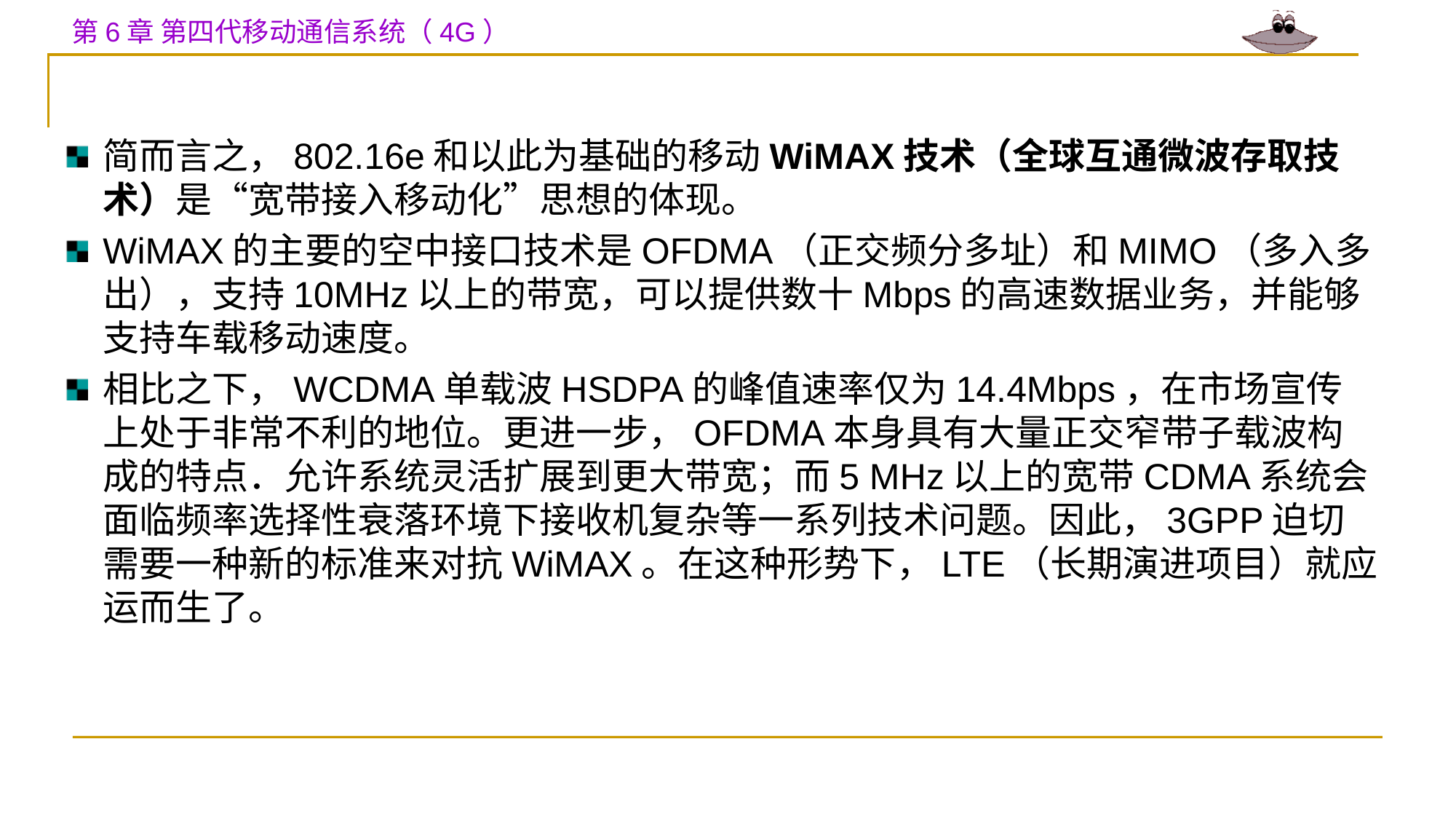

简而言之，802.16e和以此为基础的移动WiMAX技术（全球互通微波存取技术）是“宽带接入移动化”思想的体现。
WiMAX的主要的空中接口技术是OFDMA（正交频分多址）和MIMO（多入多出），支持10MHz以上的带宽，可以提供数十Mbps的高速数据业务，并能够支持车载移动速度。
相比之下，WCDMA单载波HSDPA的峰值速率仅为14.4Mbps，在市场宣传上处于非常不利的地位。更进一步，OFDMA本身具有大量正交窄带子载波构成的特点．允许系统灵活扩展到更大带宽；而5 MHz以上的宽带CDMA系统会面临频率选择性衰落环境下接收机复杂等一系列技术问题。因此，3GPP迫切需要一种新的标准来对抗WiMAX。在这种形势下，LTE（长期演进项目）就应运而生了。